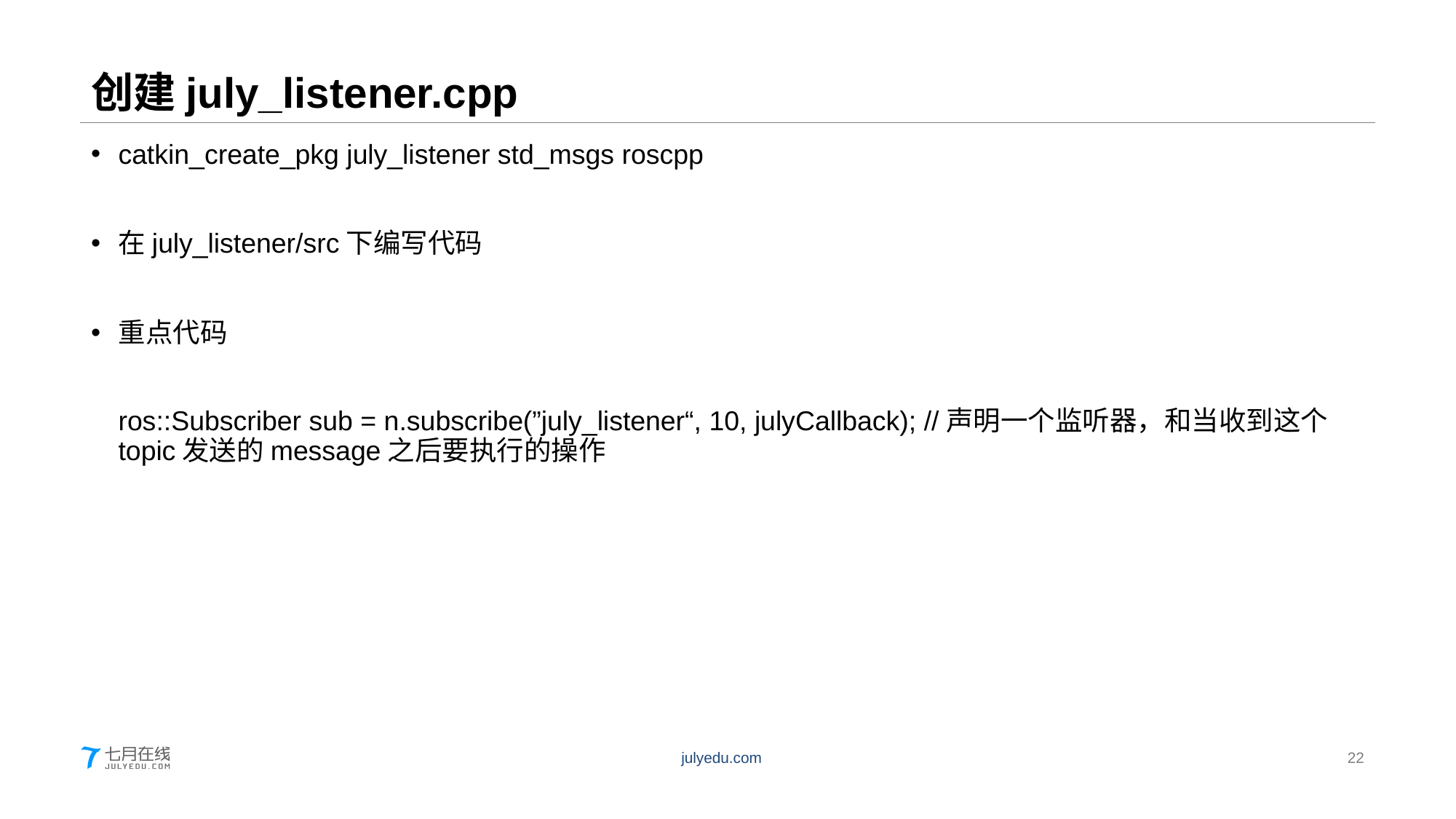

# 创建july_listener.cpp
catkin_create_pkg july_listener std_msgs roscpp

在july_listener/src下编写代码

重点代码
ros::Subscriber sub = n.subscribe(”july_listener“, 10, julyCallback); //声明一个监听器，和当收到这个topic发送的message之后要执行的操作
22